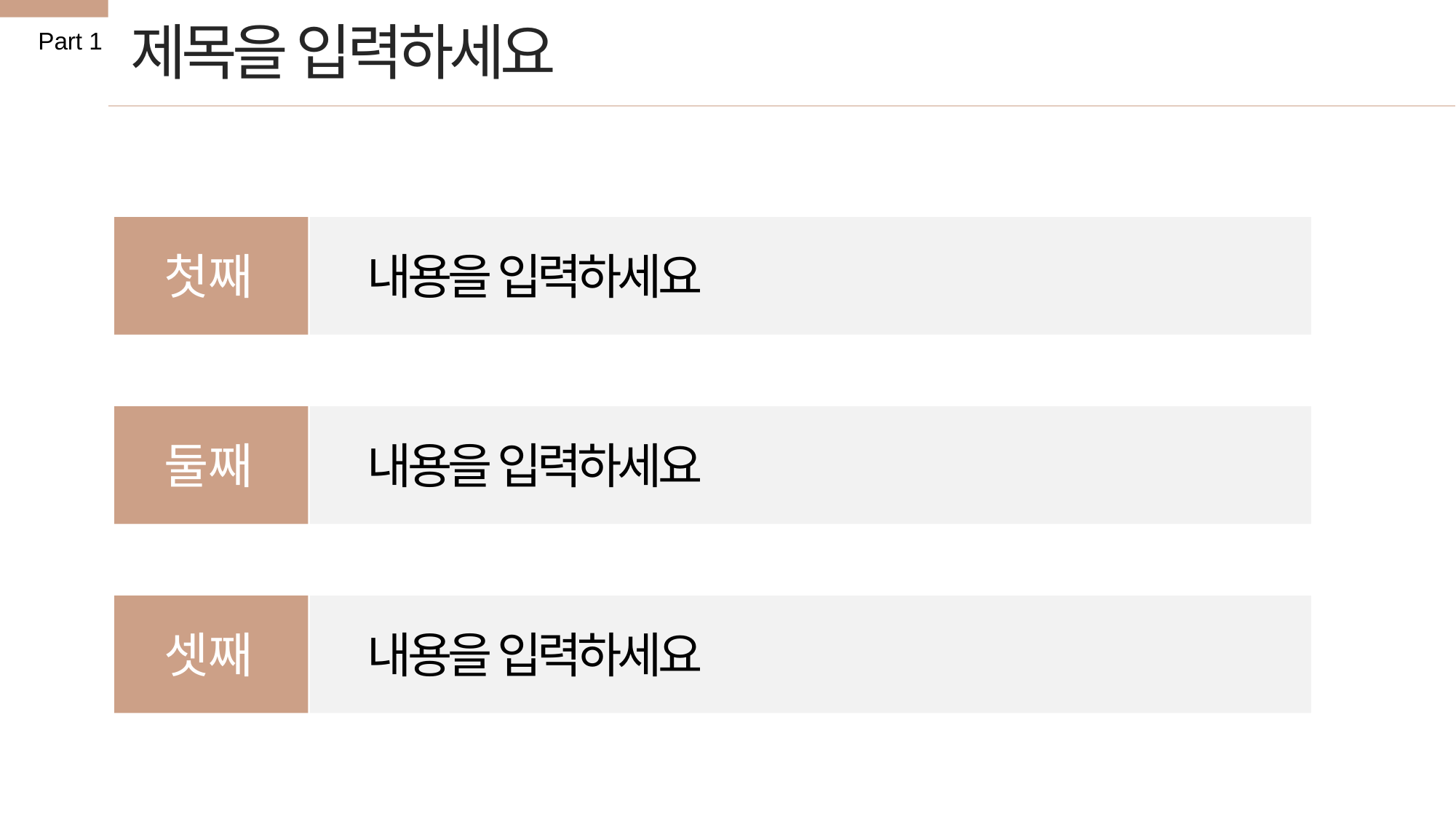

제목을 입력하세요
Part 1

첫째
내용을 입력하세요

둘째
내용을 입력하세요

셋째
내용을 입력하세요